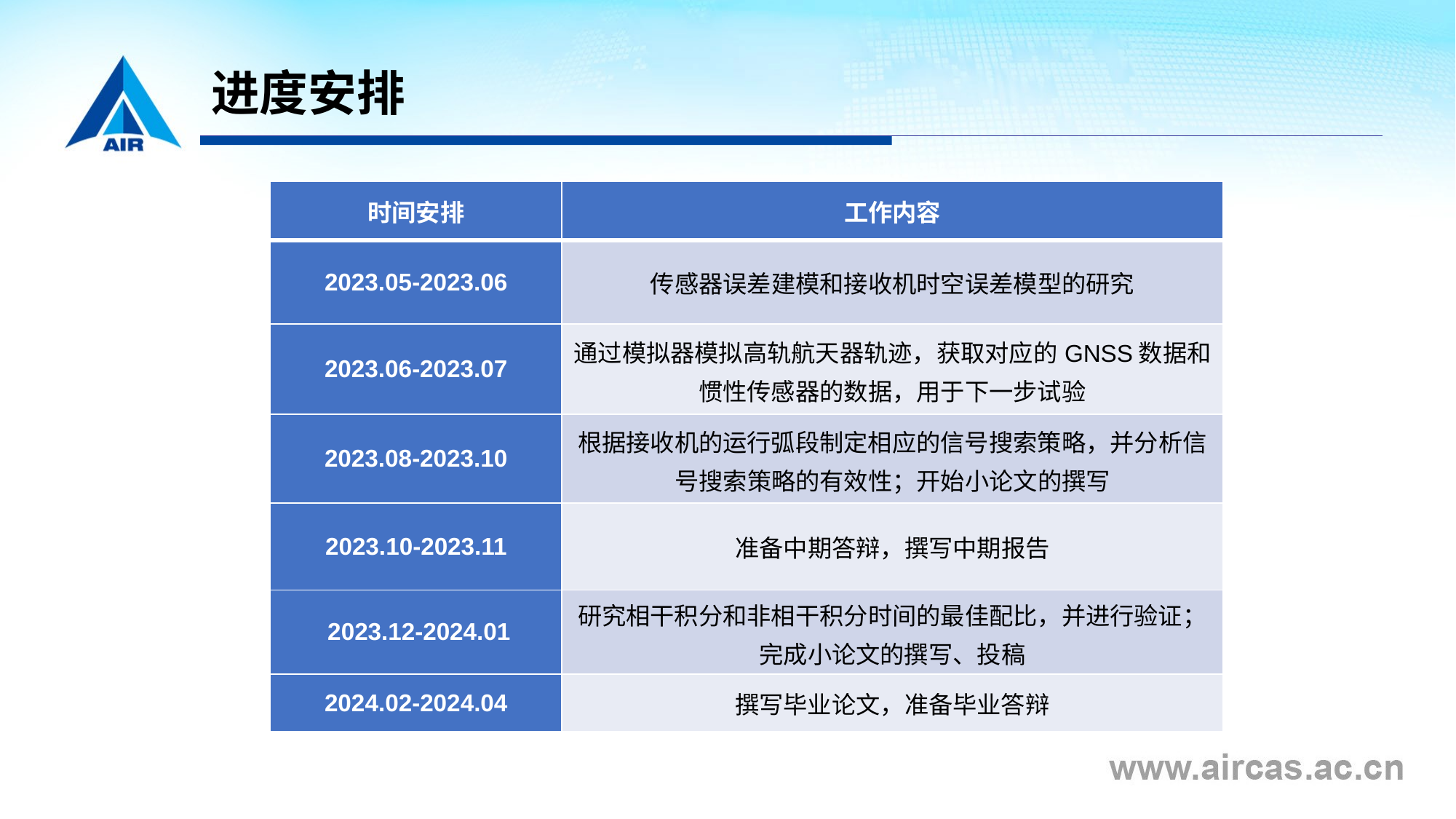

# 进度安排
| 时间安排 | 工作内容 |
| --- | --- |
| 2023.05-2023.06 | 传感器误差建模和接收机时空误差模型的研究 |
| 2023.06-2023.07 | 通过模拟器模拟高轨航天器轨迹，获取对应的GNSS数据和惯性传感器的数据，用于下一步试验 |
| 2023.08-2023.10 | 根据接收机的运行弧段制定相应的信号搜索策略，并分析信号搜索策略的有效性；开始小论文的撰写 |
| 2023.10-2023.11 | 准备中期答辩，撰写中期报告 |
| 2023.12-2024.01 | 研究相干积分和非相干积分时间的最佳配比，并进行验证；完成小论文的撰写、投稿 |
| 2024.02-2024.04 | 撰写毕业论文，准备毕业答辩 |